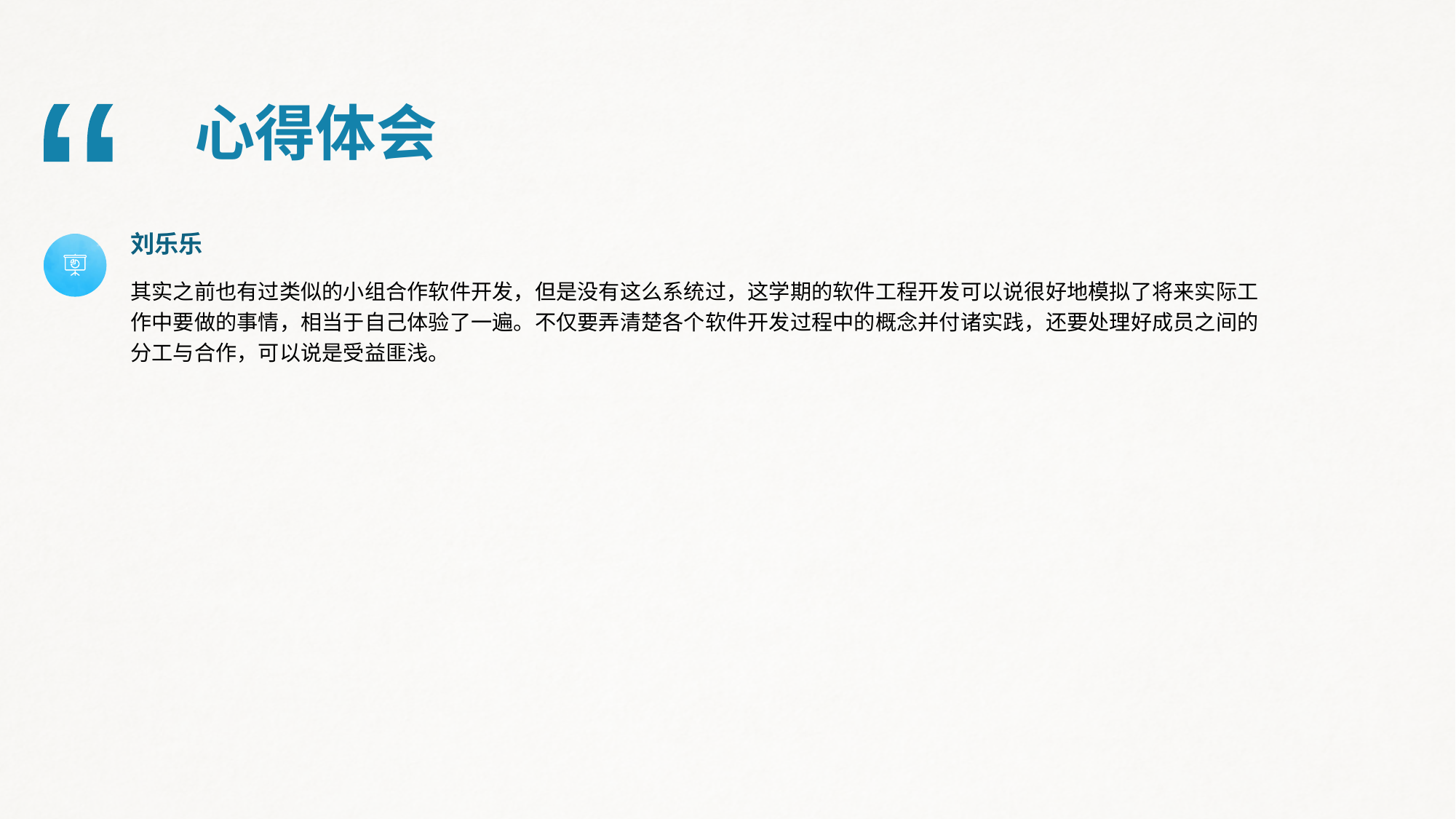

心得体会
“
刘乐乐

其实之前也有过类似的小组合作软件开发，但是没有这么系统过，这学期的软件工程开发可以说很好地模拟了将来实际工作中要做的事情，相当于自己体验了一遍。不仅要弄清楚各个软件开发过程中的概念并付诸实践，还要处理好成员之间的分工与合作，可以说是受益匪浅。